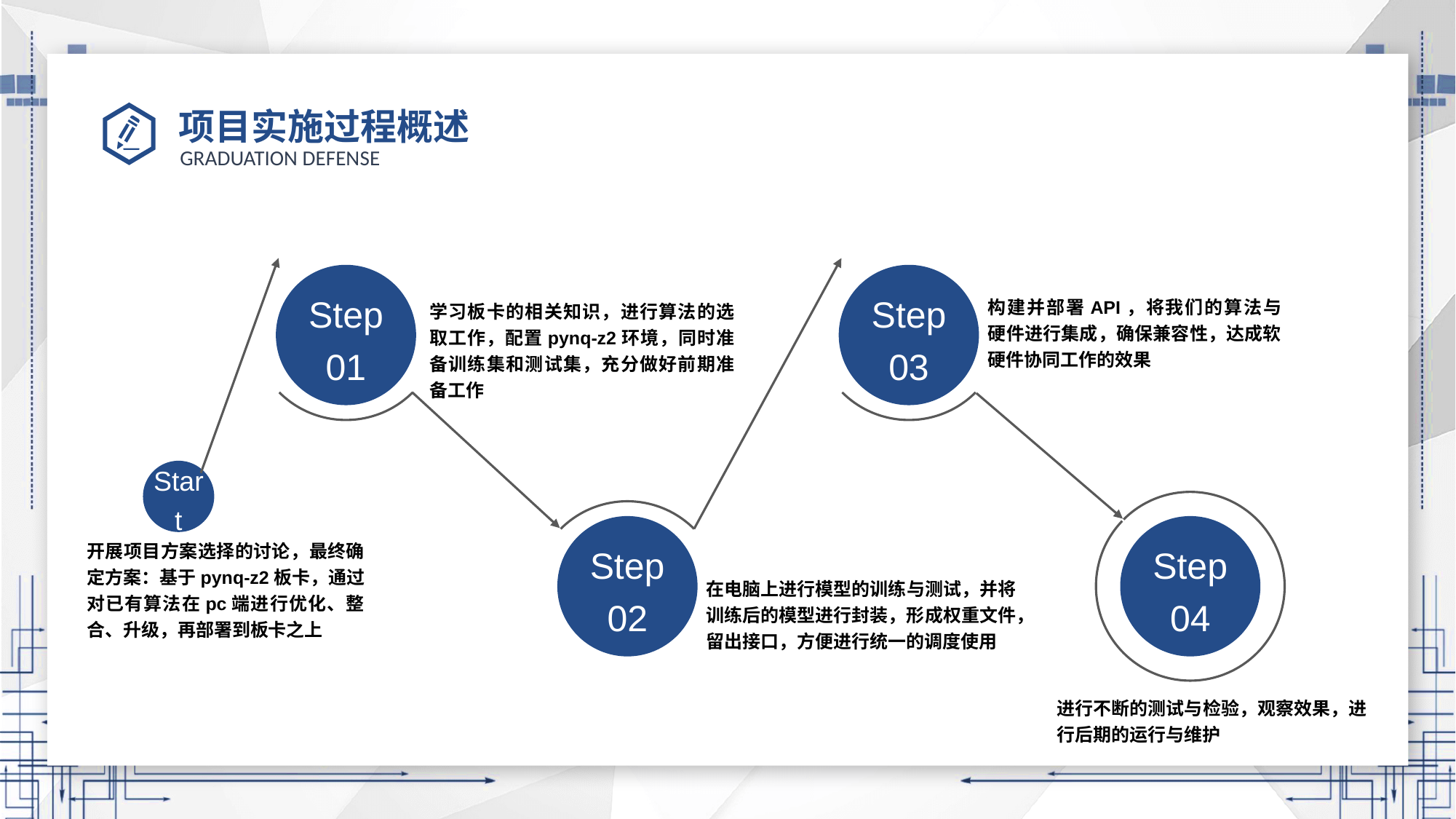

# 项目实施过程概述

Step 01
Step 03
构建并部署API，将我们的算法与硬件进行集成，确保兼容性，达成软硬件协同工作的效果
学习板卡的相关知识，进行算法的选取工作，配置pynq-z2环境，同时准备训练集和测试集，充分做好前期准备工作
Start

Step 02
Step 04
开展项目方案选择的讨论，最终确定方案：基于pynq-z2板卡，通过对已有算法在pc端进行优化、整合、升级，再部署到板卡之上
在电脑上进行模型的训练与测试，并将训练后的模型进行封装，形成权重文件，留出接口，方便进行统一的调度使用
进行不断的测试与检验，观察效果，进行后期的运行与维护